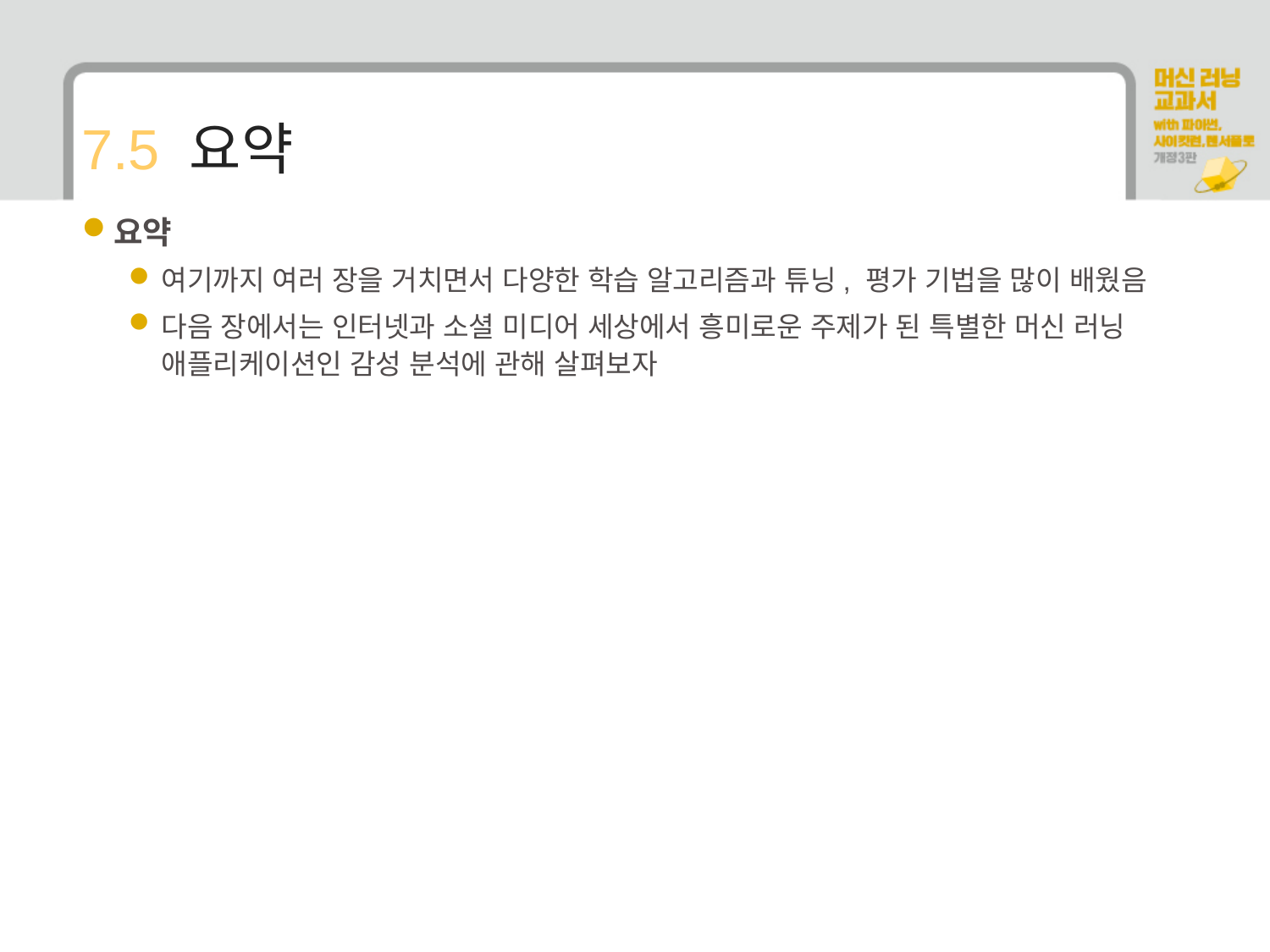

# 7.5 요약
요약
여기까지 여러 장을 거치면서 다양한 학습 알고리즘과 튜닝, 평가 기법을 많이 배웠음
다음 장에서는 인터넷과 소셜 미디어 세상에서 흥미로운 주제가 된 특별한 머신 러닝 애플리케이션인 감성 분석에 관해 살펴보자